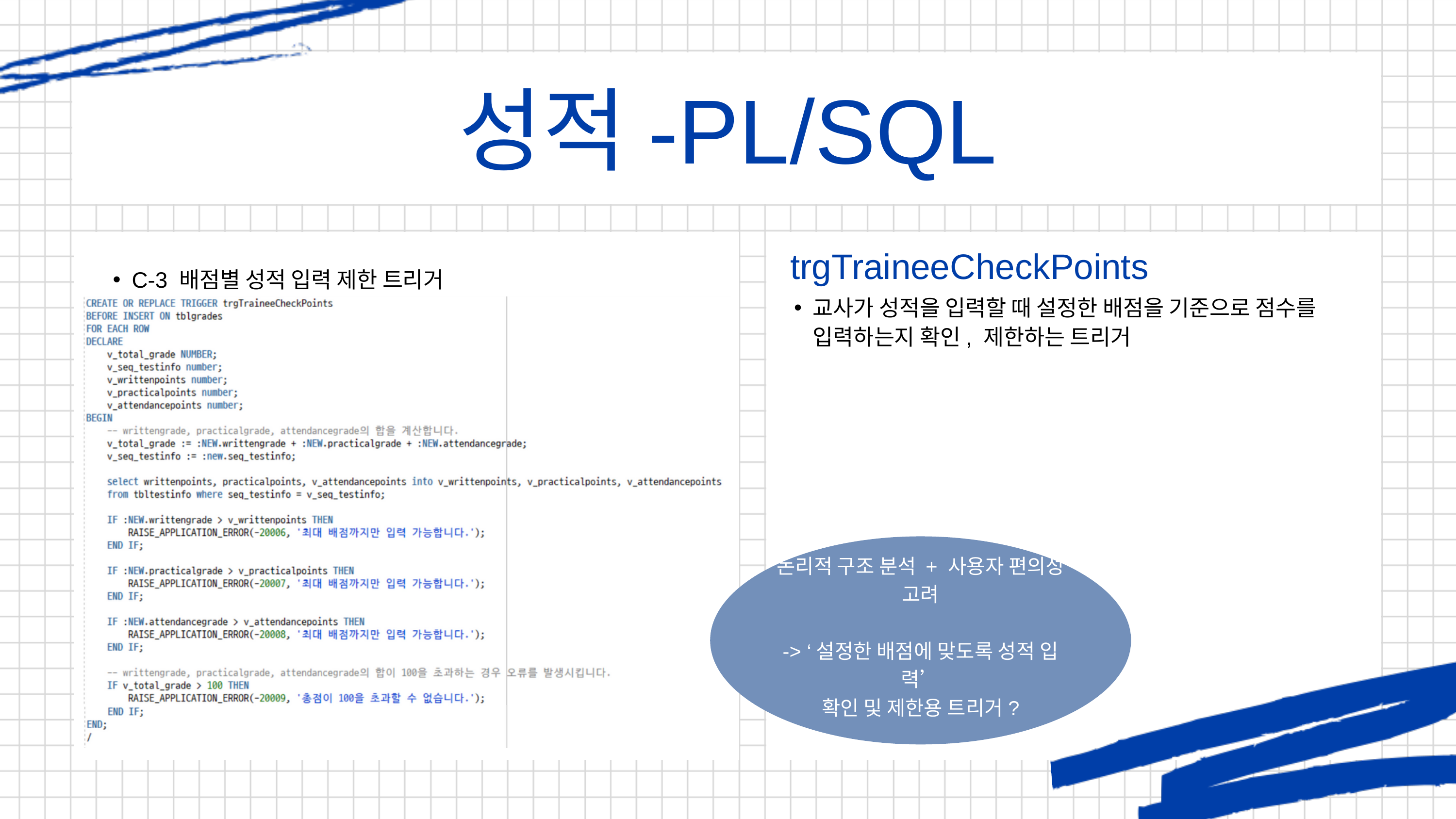

성적-PL/SQL

trgTraineeCheckPoints
B-5

C-3 배점별 성적 입력 제한 트리거
교사가 성적을 입력할 때 설정한 배점을 기준으로 점수를 입력하는지 확인, 제한하는 트리거

논리적 구조 분석 + 사용자 편의성 고려

-> ‘설정한 배점에 맞도록 성적 입력’
확인 및 제한용 트리거?